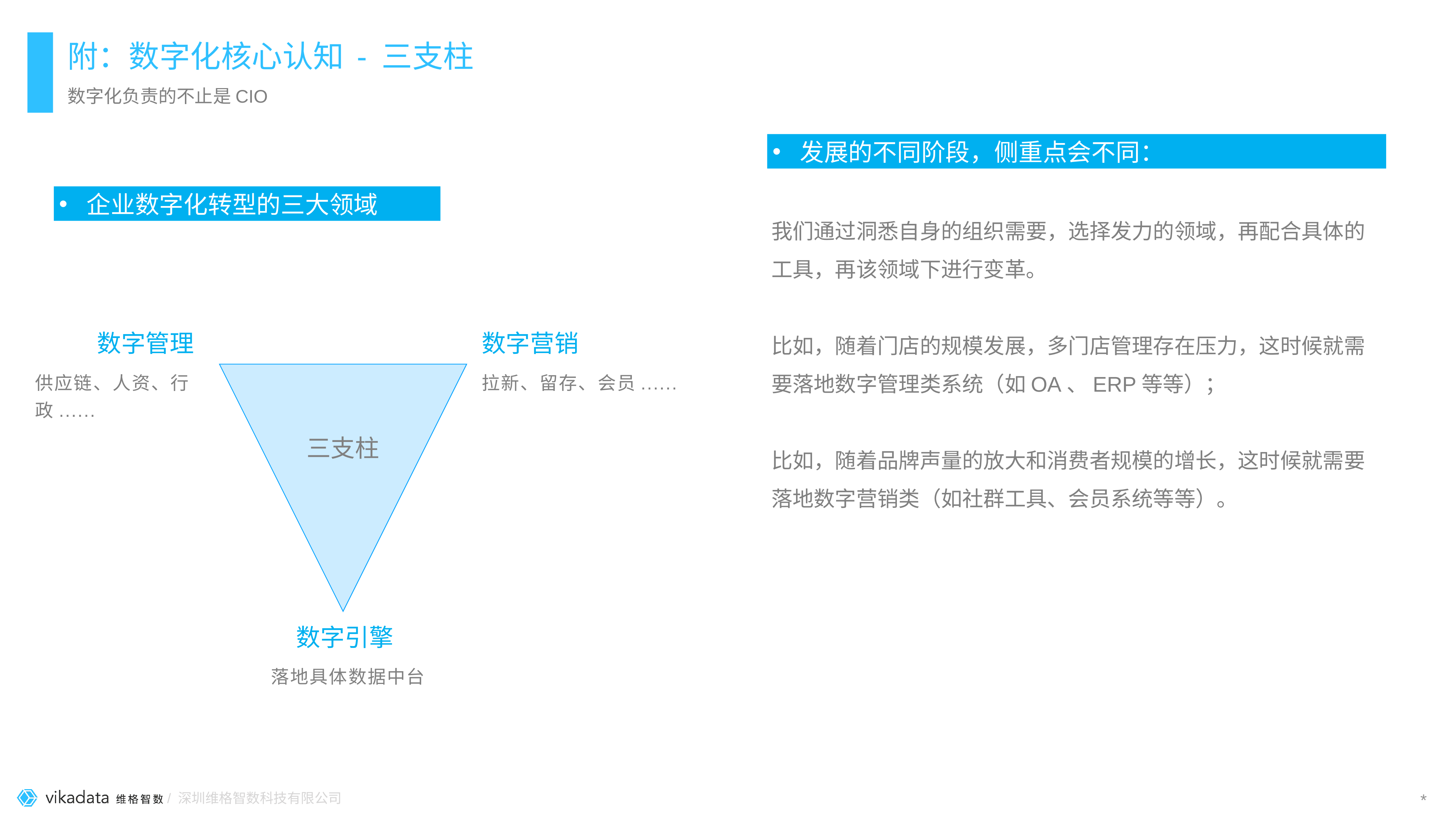

# 附：数字化核心认知 - 三支柱
数字化负责的不止是CIO
发展的不同阶段，侧重点会不同：
企业数字化转型的三大领域
我们通过洞悉自身的组织需要，选择发力的领域，再配合具体的工具，再该领域下进行变革。

比如，随着门店的规模发展，多门店管理存在压力，这时候就需要落地数字管理类系统（如OA、ERP等等）；

比如，随着品牌声量的放大和消费者规模的增长，这时候就需要落地数字营销类（如社群工具、会员系统等等）。
数字管理
数字营销
供应链、人资、行政......
拉新、留存、会员......

三支柱
数字引擎
落地具体数据中台
*